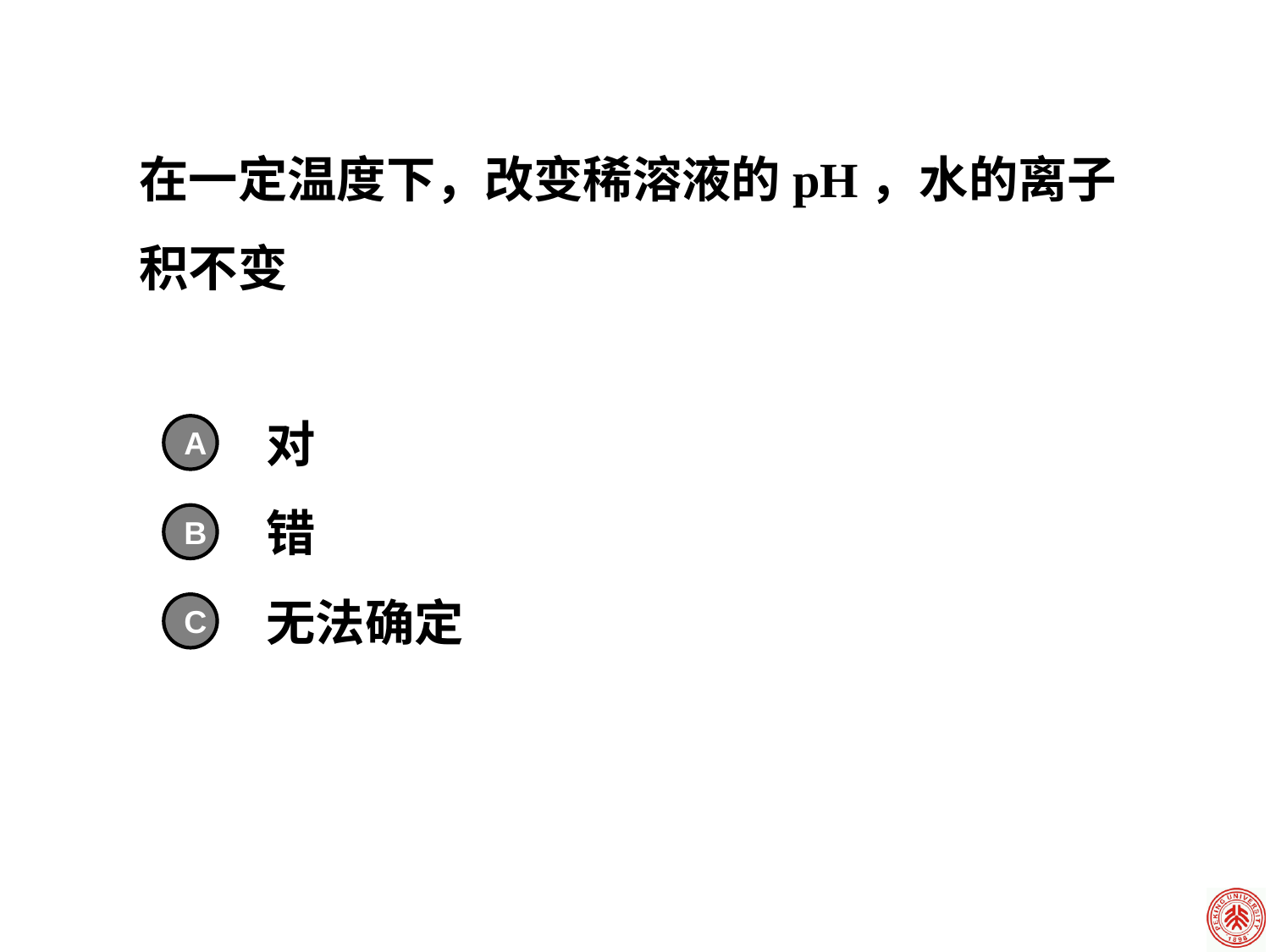

在一定温度下，改变稀溶液的pH，水的离子积不变
对
A
错
B
无法确定
C